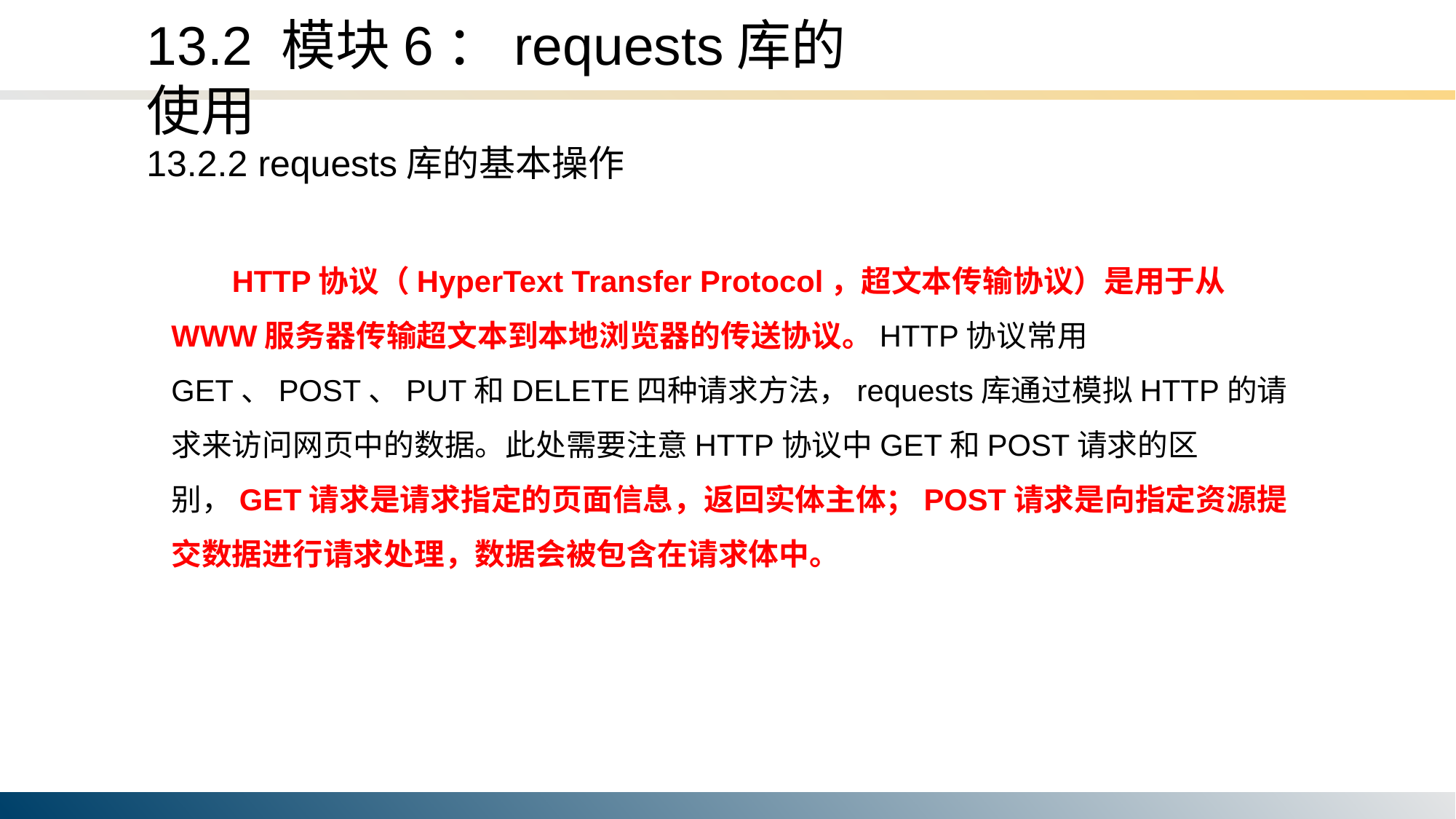

13.2 模块6：requests库的使用
13.2.2 requests库的基本操作
HTTP协议（HyperText Transfer Protocol，超文本传输协议）是用于从WWW服务器传输超文本到本地浏览器的传送协议。HTTP协议常用GET、POST、PUT和DELETE四种请求方法，requests库通过模拟HTTP的请求来访问网页中的数据。此处需要注意HTTP协议中GET和POST请求的区别，GET请求是请求指定的页面信息，返回实体主体；POST请求是向指定资源提交数据进行请求处理，数据会被包含在请求体中。